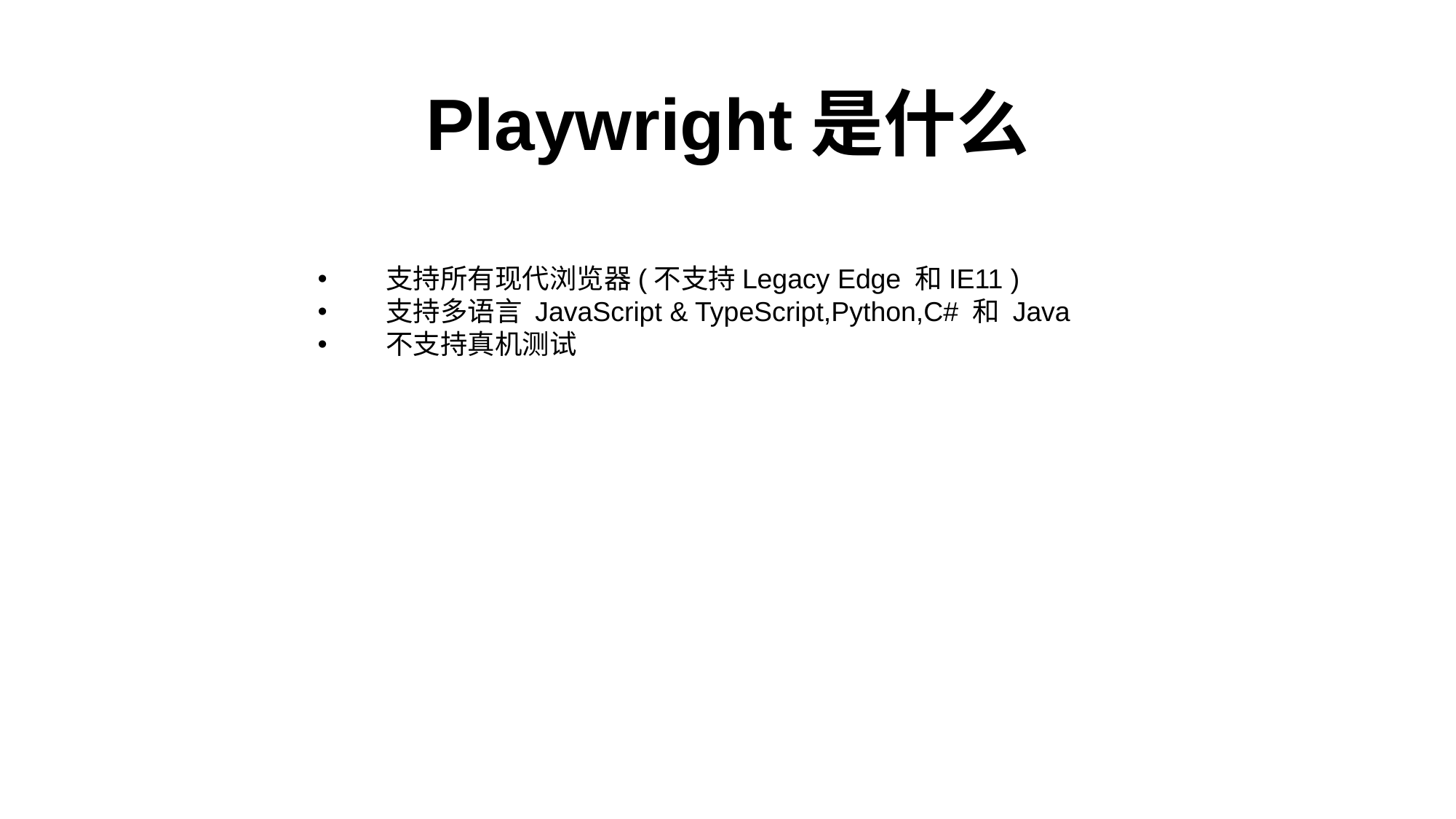

Playwright是什么
支持所有现代浏览器(不支持Legacy Edge 和IE11 )
支持多语言 JavaScript & TypeScript,Python,C# 和 Java
不支持真机测试